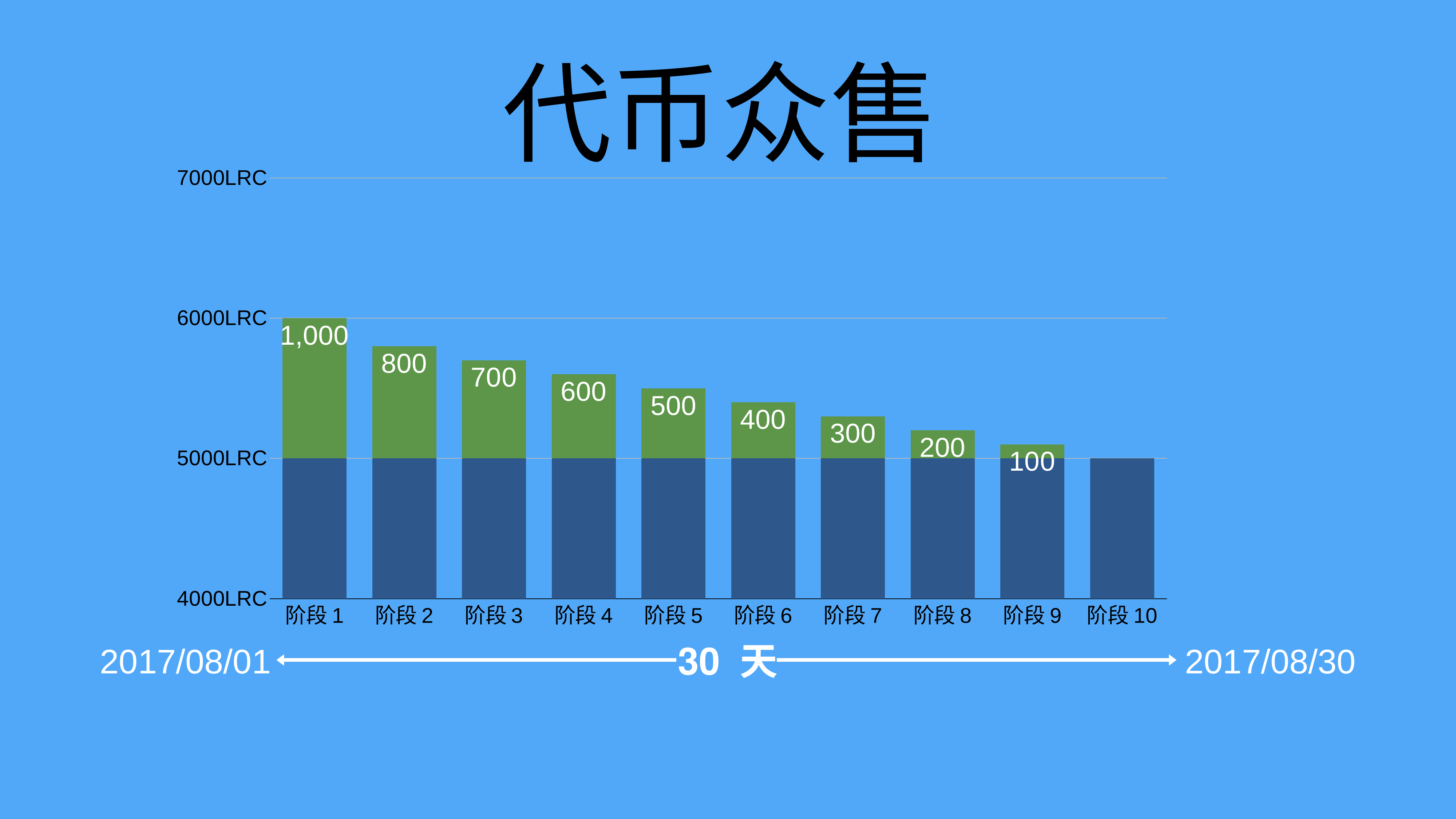

代币众售

[unsupported chart]

30 天
2017/08/01
2017/08/30